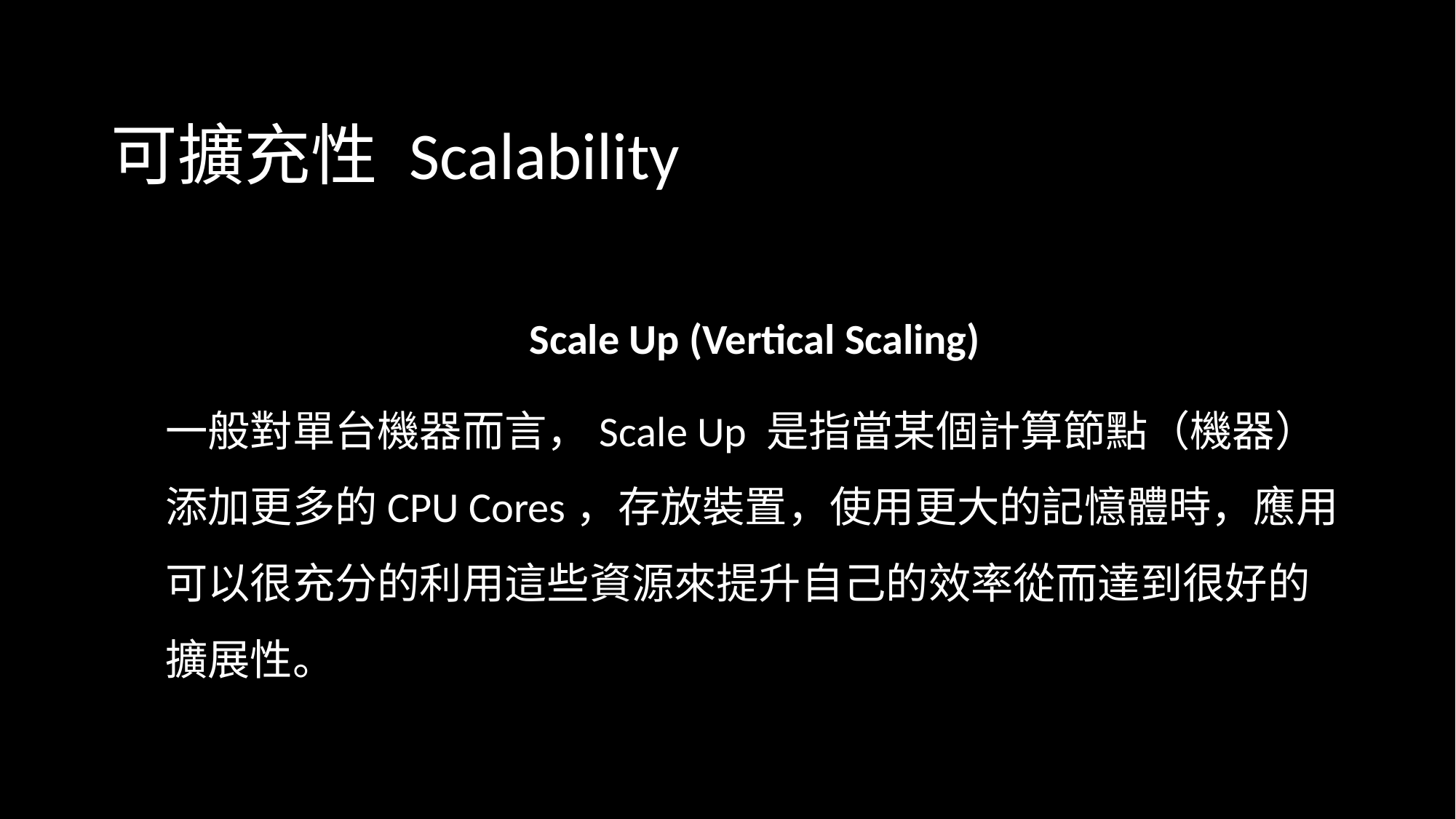

# 可擴充性 Scalability
Scale Up (Vertical Scaling)
一般對單台機器而言，Scale Up 是指當某個計算節點（機器）添加更多的CPU Cores，存放裝置，使用更大的記憶體時，應用可以很充分的利用這些資源來提升自己的效率從而達到很好的擴展性。